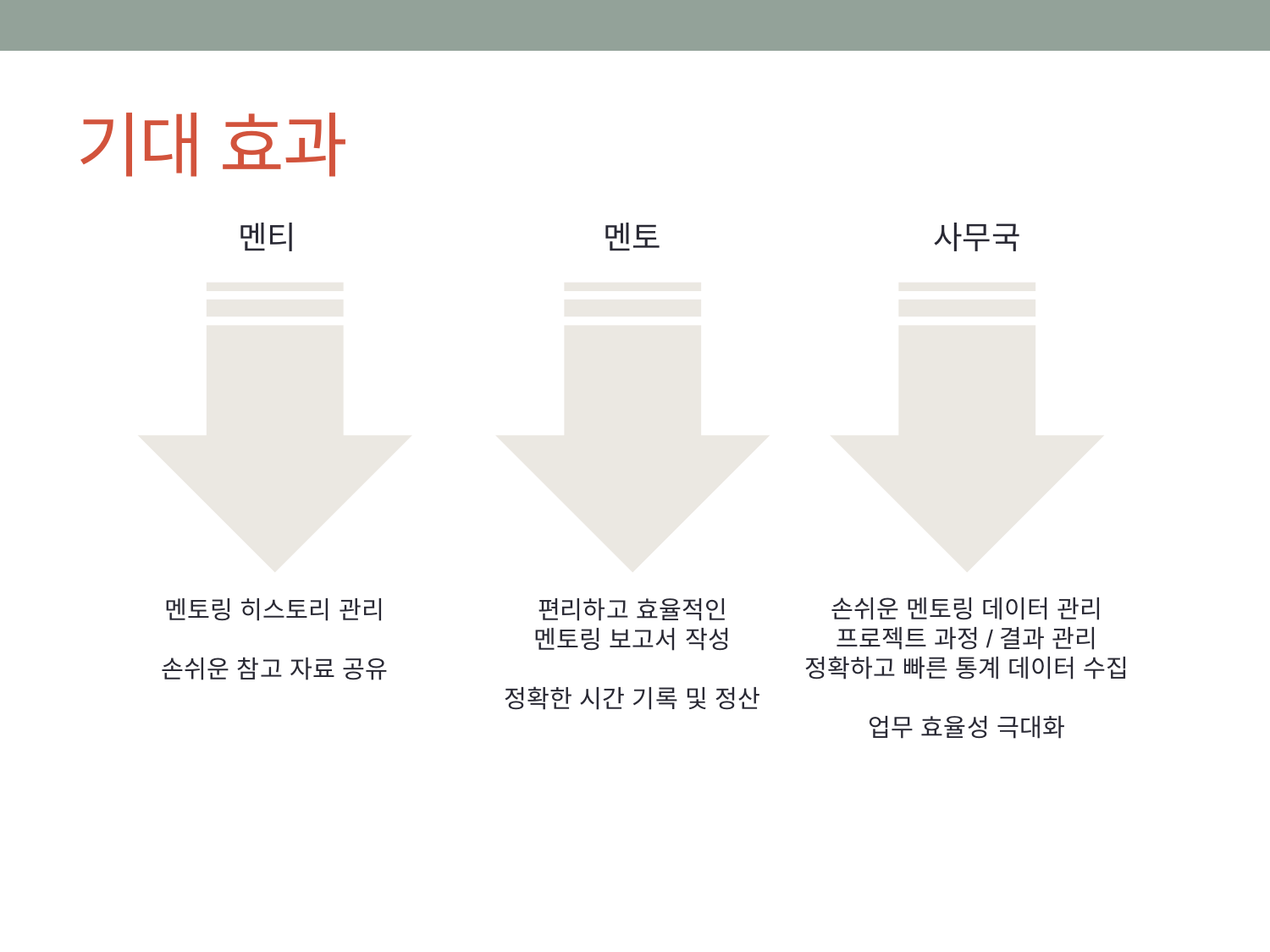

# 기대 효과
멘티
멘토
사무국

손쉬운 멘토링 데이터 관리
프로젝트 과정/결과 관리
정확하고 빠른 통계 데이터 수집

업무 효율성 극대화
멘토링 히스토리 관리

손쉬운 참고 자료 공유
편리하고 효율적인
멘토링 보고서 작성

정확한 시간 기록 및 정산